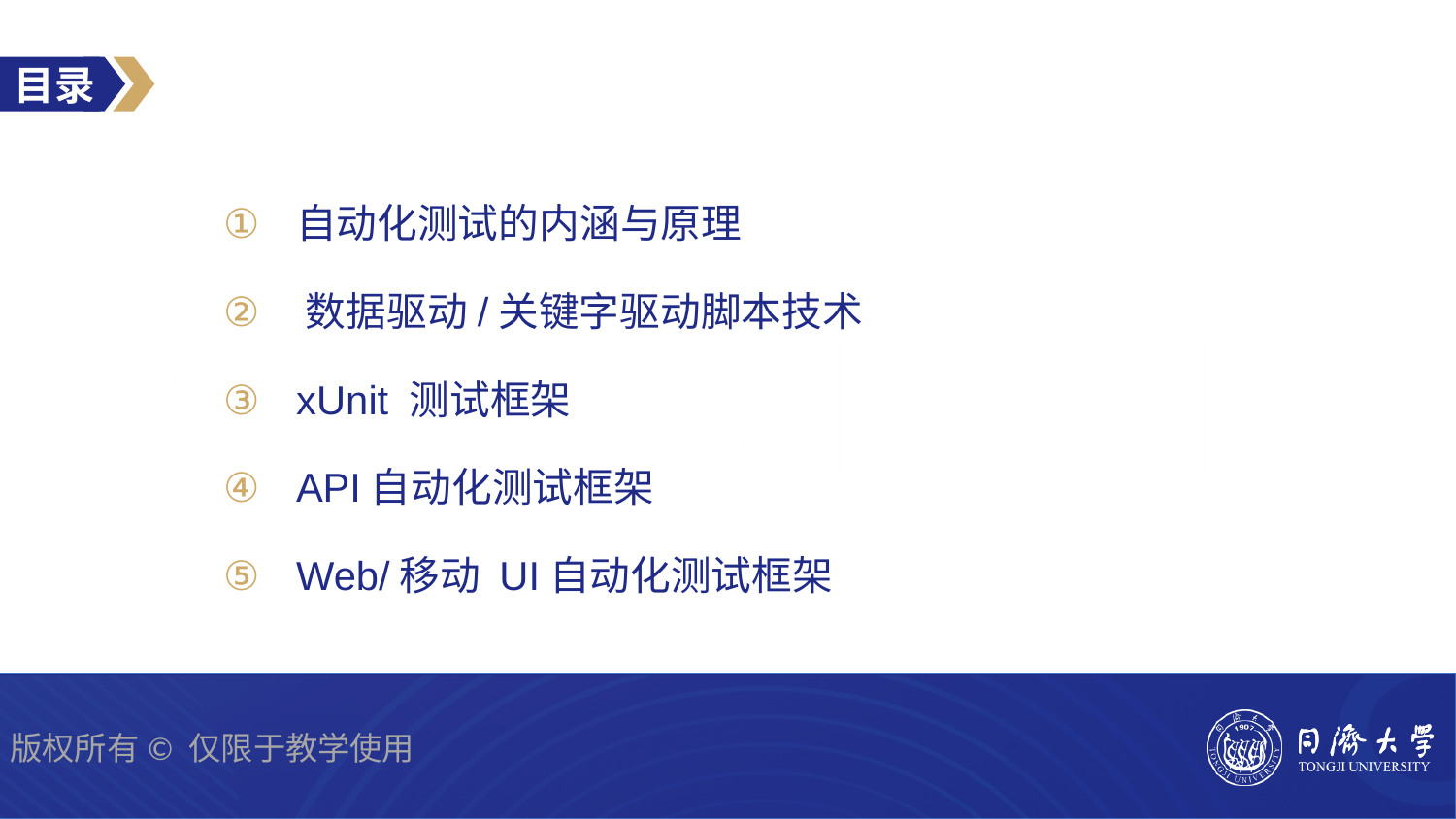

自动化测试的内涵与原理
﻿数据驱动/关键字驱动脚本技术
﻿xUnit 测试框架
API自动化测试框架
Web/移动 UI自动化测试框架